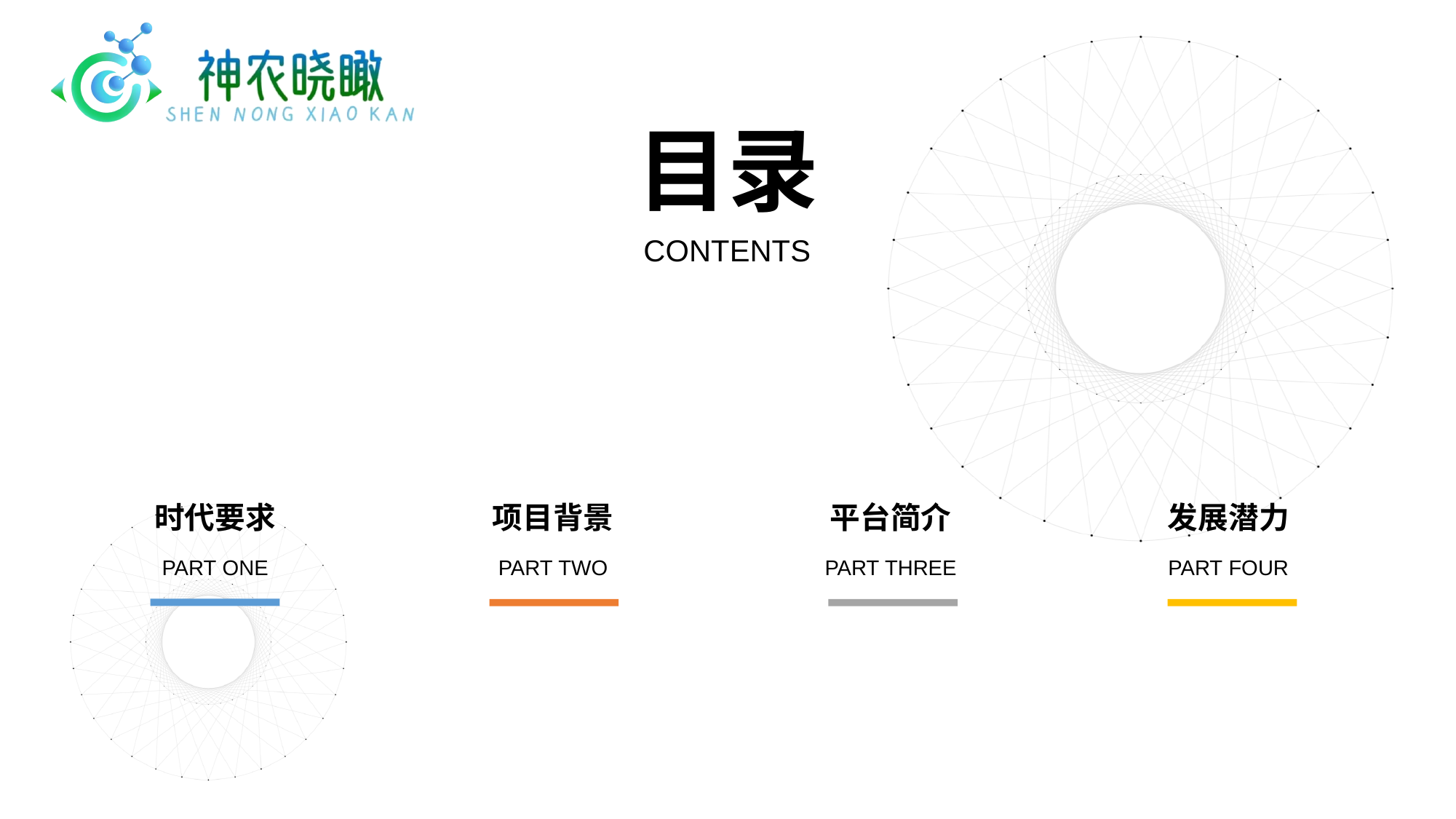

目录
CONTENTS
时代要求
项目背景
平台简介
发展潜力
PART ONE
PART TWO
PART THREE
PART FOUR